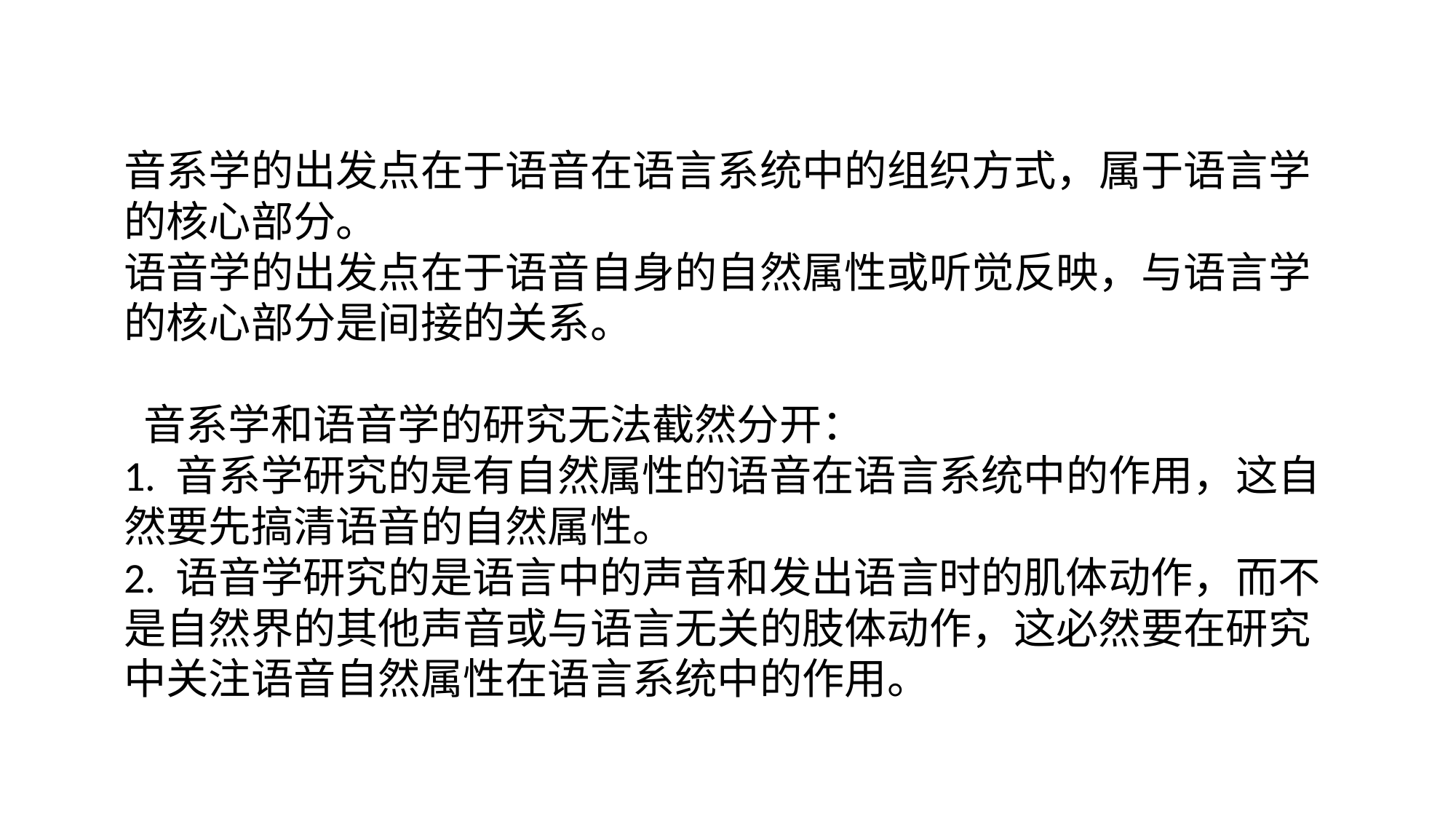

#
音系学的出发点在于语音在语言系统中的组织方式，属于语言学的核心部分。
语音学的出发点在于语音自身的自然属性或听觉反映，与语言学的核心部分是间接的关系。

 音系学和语音学的研究无法截然分开：
1. 音系学研究的是有自然属性的语音在语言系统中的作用，这自然要先搞清语音的自然属性。
2. 语音学研究的是语言中的声音和发出语言时的肌体动作，而不是自然界的其他声音或与语言无关的肢体动作，这必然要在研究中关注语音自然属性在语言系统中的作用。